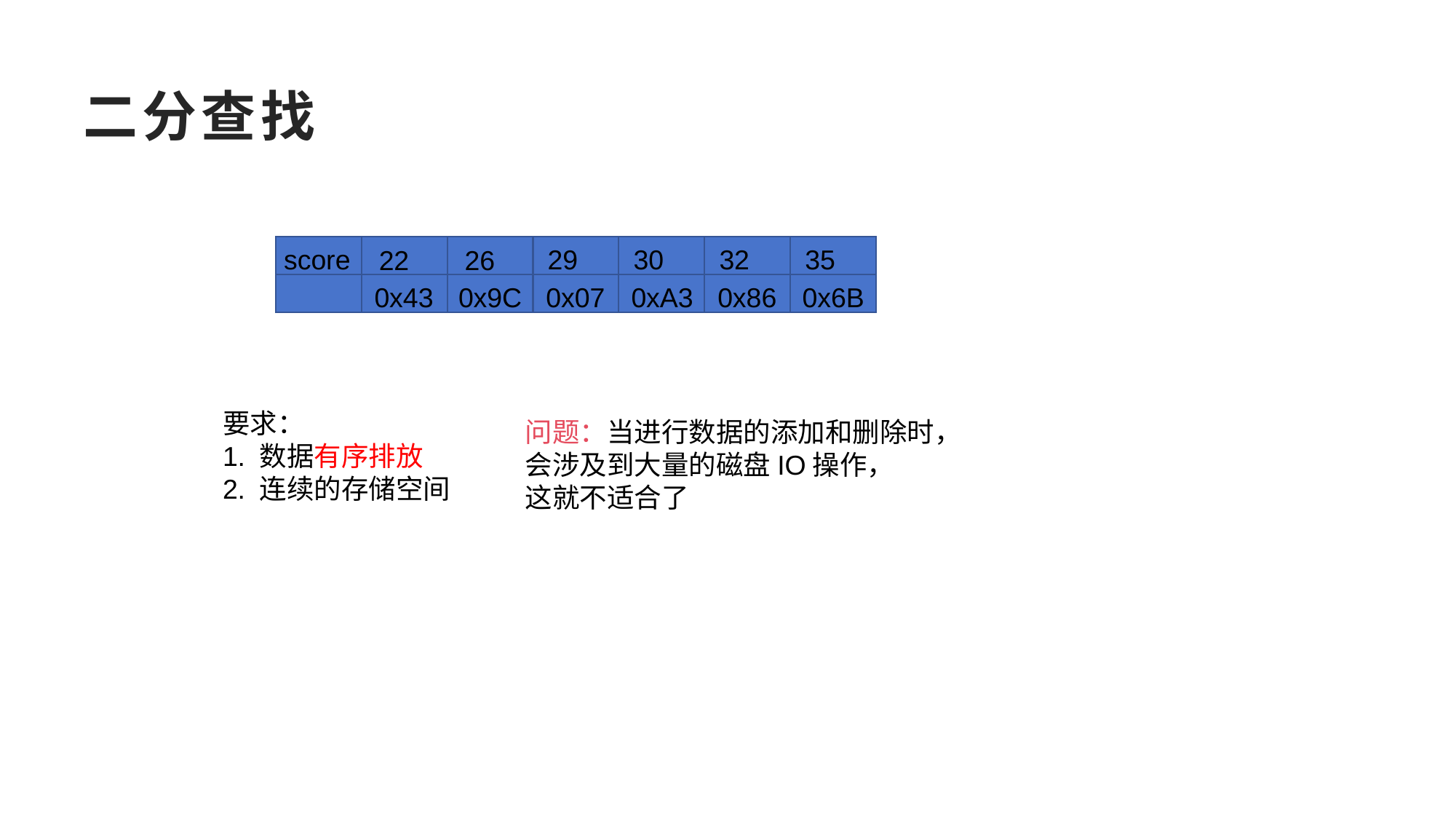

# 二分查找

score

29

30

32

35
22
26

0x43

0x9C

0x07

0xA3

0x86

0x6B
要求：
1. 数据有序排放
2. 连续的存储空间
问题：当进行数据的添加和删除时，
会涉及到大量的磁盘IO操作，
这就不适合了